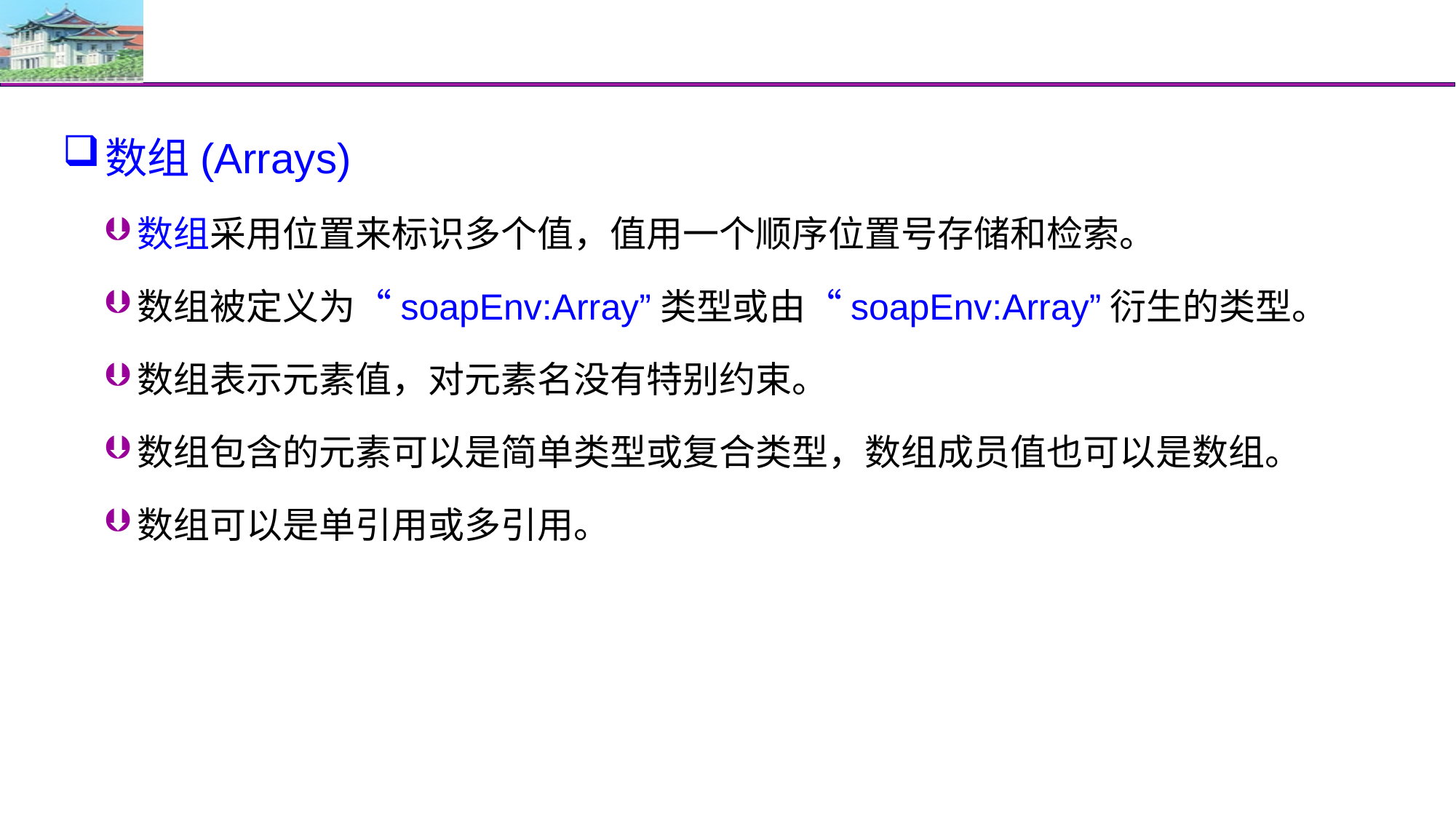

#
数组(Arrays)
数组采用位置来标识多个值，值用一个顺序位置号存储和检索。
数组被定义为“soapEnv:Array”类型或由“soapEnv:Array”衍生的类型。
数组表示元素值，对元素名没有特别约束。
数组包含的元素可以是简单类型或复合类型，数组成员值也可以是数组。
数组可以是单引用或多引用。